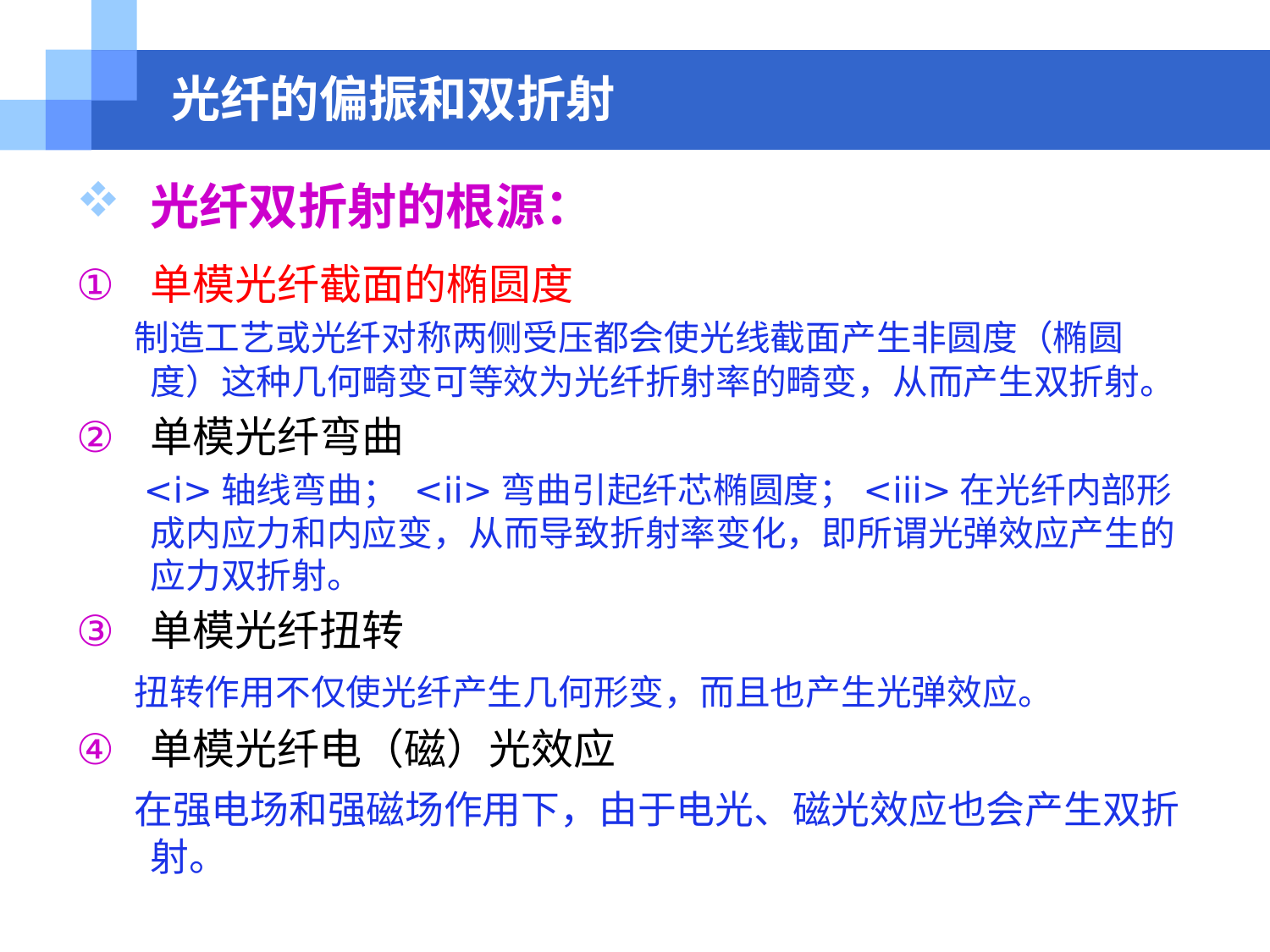

# 光纤的偏振和双折射
光纤双折射的根源：
单模光纤截面的椭圆度
     制造工艺或光纤对称两侧受压都会使光线截面产生非圆度（椭圆度）这种几何畸变可等效为光纤折射率的畸变，从而产生双折射。
单模光纤弯曲
      <i>轴线弯曲； <ii>弯曲引起纤芯椭圆度；<iii>在光纤内部形成内应力和内应变，从而导致折射率变化，即所谓光弹效应产生的应力双折射。
单模光纤扭转
     扭转作用不仅使光纤产生几何形变，而且也产生光弹效应。
单模光纤电（磁）光效应
     在强电场和强磁场作用下，由于电光、磁光效应也会产生双折射。